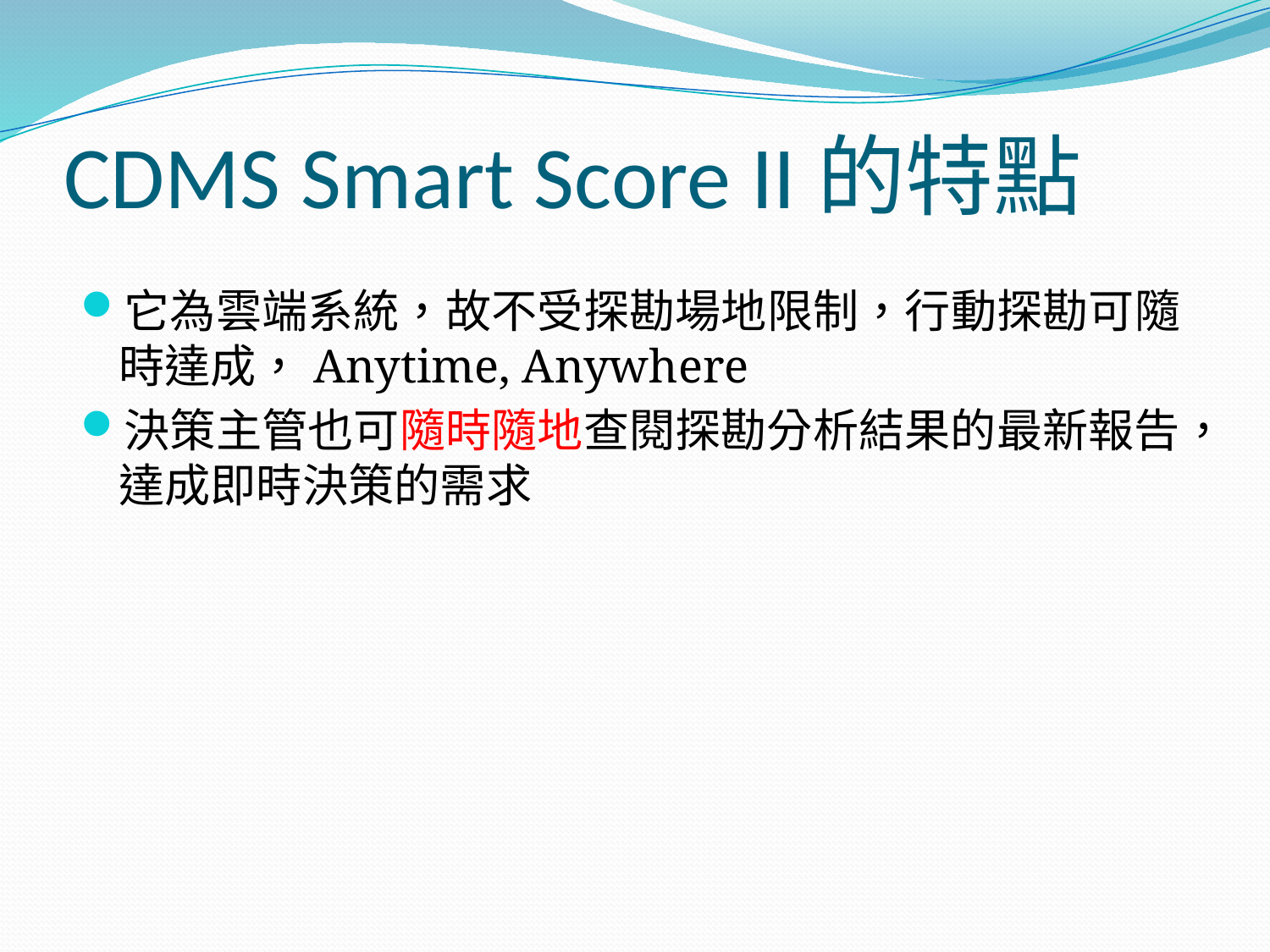

# CDMS Smart Score II的特點
它為雲端系統，故不受探勘場地限制，行動探勘可隨時達成，Anytime, Anywhere
決策主管也可隨時隨地查閱探勘分析結果的最新報告，達成即時決策的需求